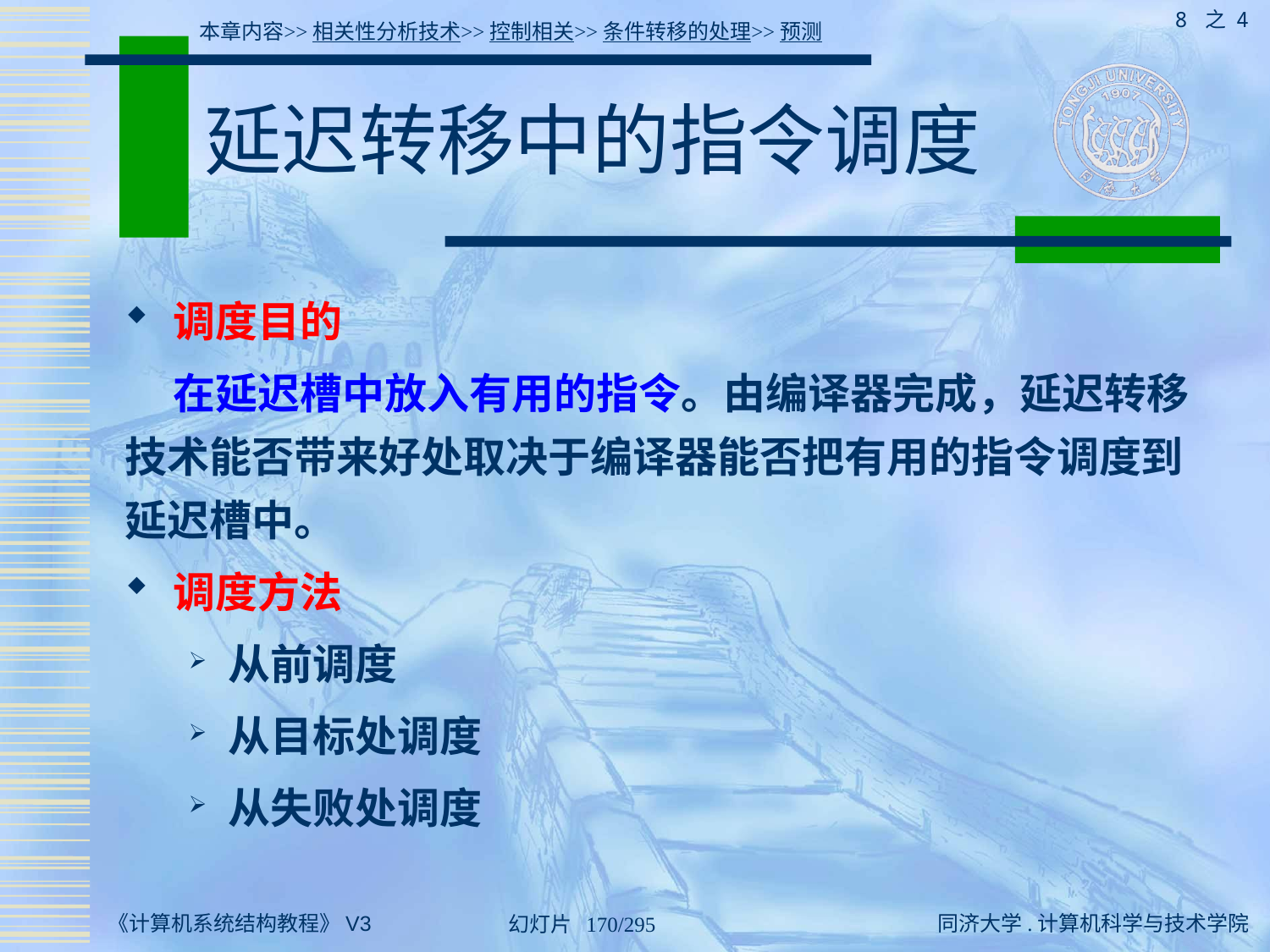

8 之 4
本章内容>>相关性分析技术>>控制相关>>条件转移的处理>>预测
# 延迟转移中的指令调度
调度目的
    在延迟槽中放入有用的指令。由编译器完成，延迟转移技术能否带来好处取决于编译器能否把有用的指令调度到延迟槽中。
调度方法
从前调度
从目标处调度
从失败处调度